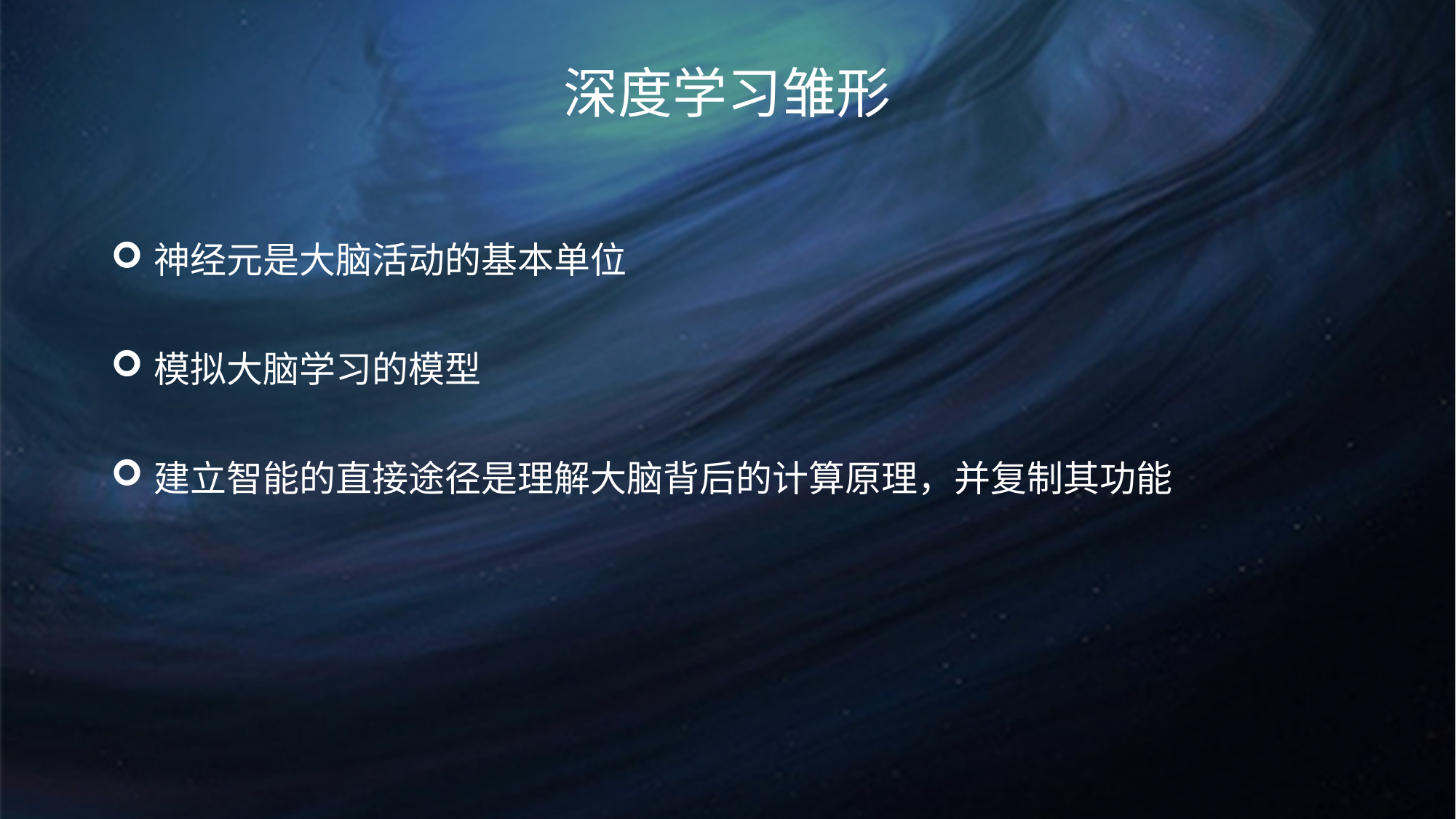

# 深度学习雏形

神经元是大脑活动的基本单位

模拟大脑学习的模型

建立智能的直接途径是理解大脑背后的计算原理，并复制其功能